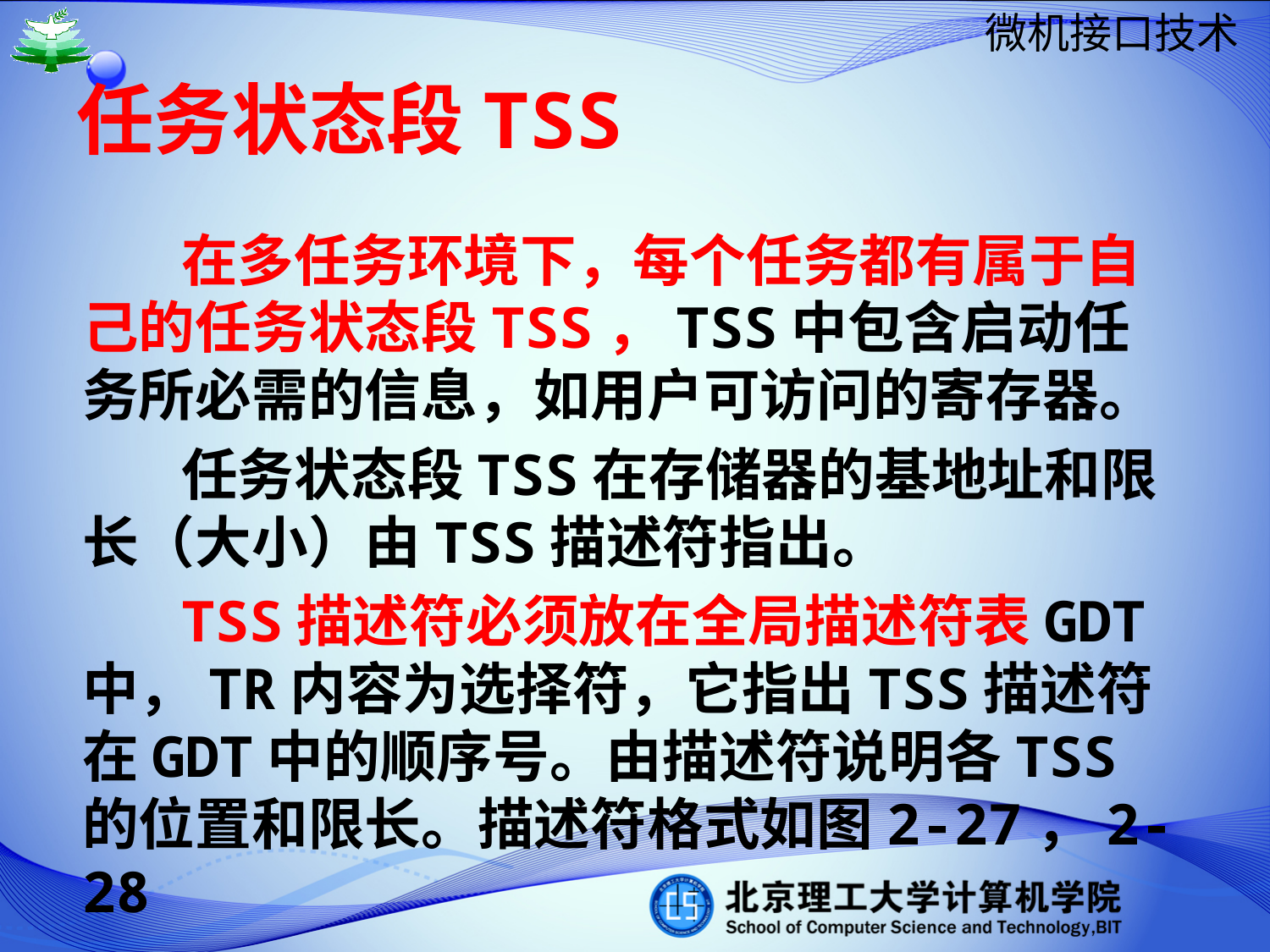

任务状态段TSS
在多任务环境下，每个任务都有属于自己的任务状态段TSS，TSS中包含启动任务所必需的信息，如用户可访问的寄存器。
任务状态段TSS在存储器的基地址和限长（大小）由TSS描述符指出。
TSS描述符必须放在全局描述符表GDT中，TR内容为选择符，它指出TSS描述符在GDT中的顺序号。由描述符说明各TSS的位置和限长。描述符格式如图2-27，2-28